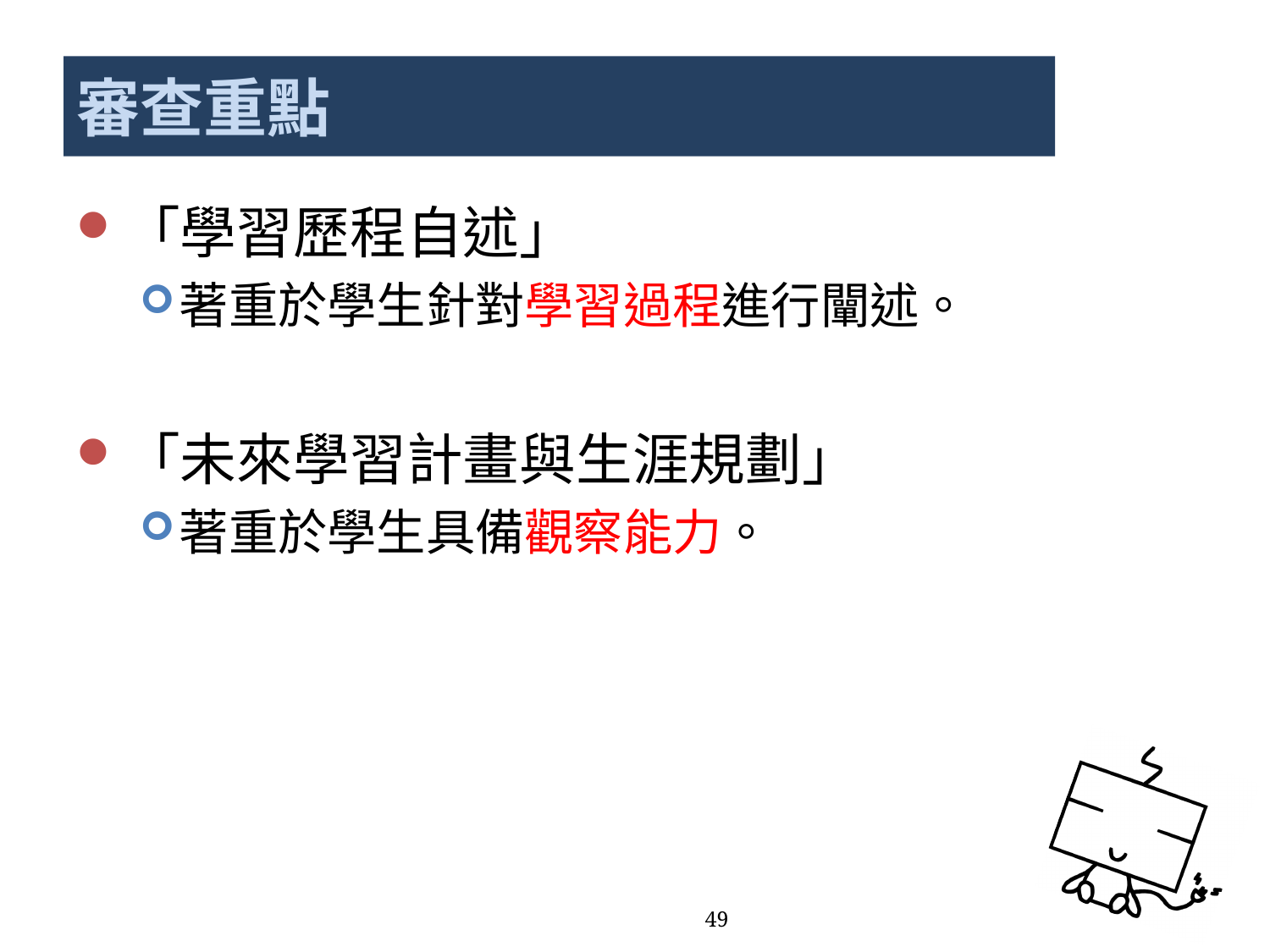

# 審查重點
「學習歷程自述」
著重於學生針對學習過程進行闡述。

「未來學習計畫與生涯規劃」
著重於學生具備觀察能力。
49